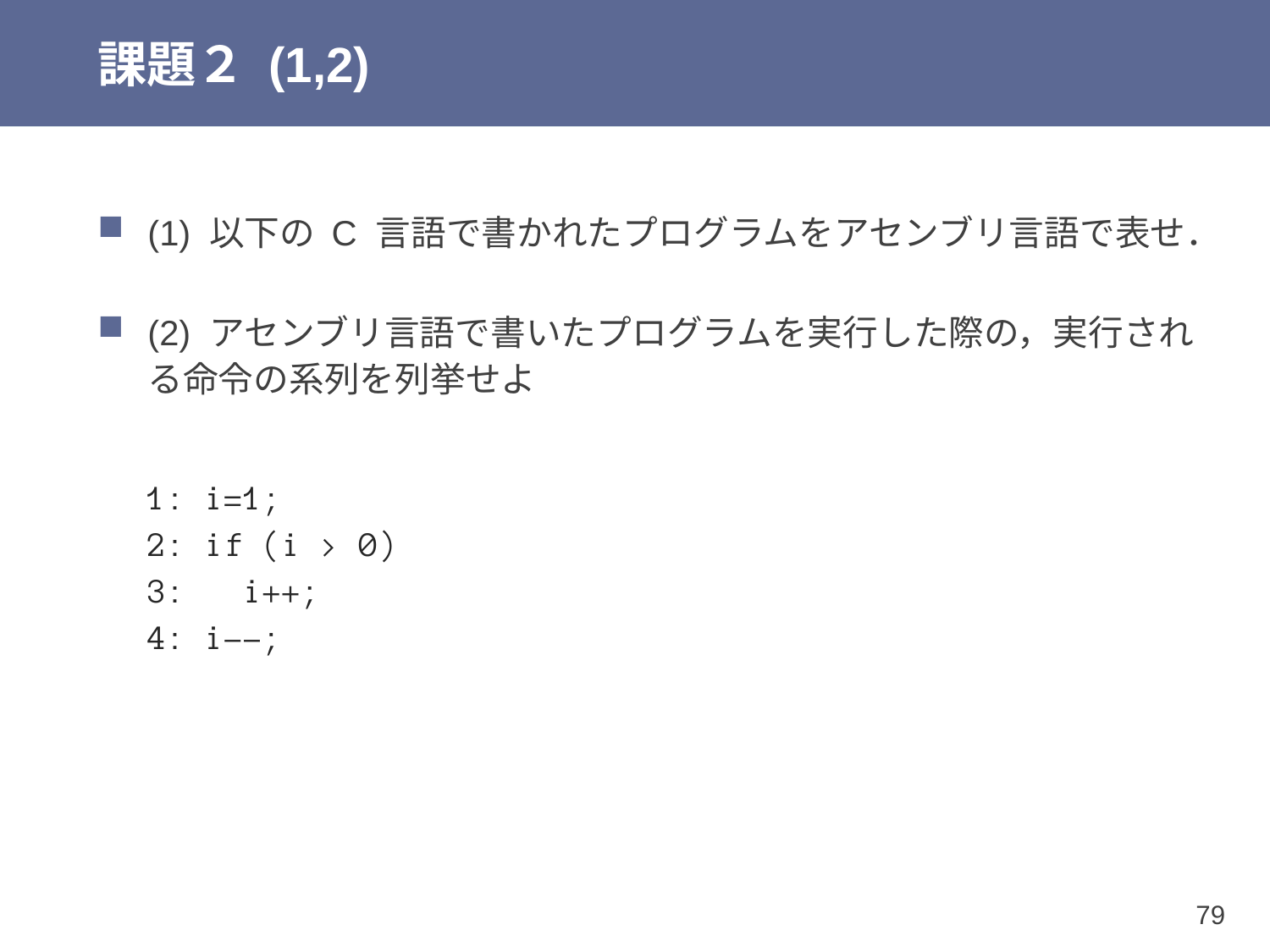

# 課題２ (1,2)
(1) 以下の C 言語で書かれたプログラムをアセンブリ言語で表せ．
(2) アセンブリ言語で書いたプログラムを実行した際の，実行される命令の系列を列挙せよ
1: i=1;
2: if (i > 0)
3:   i++;
4: i--;